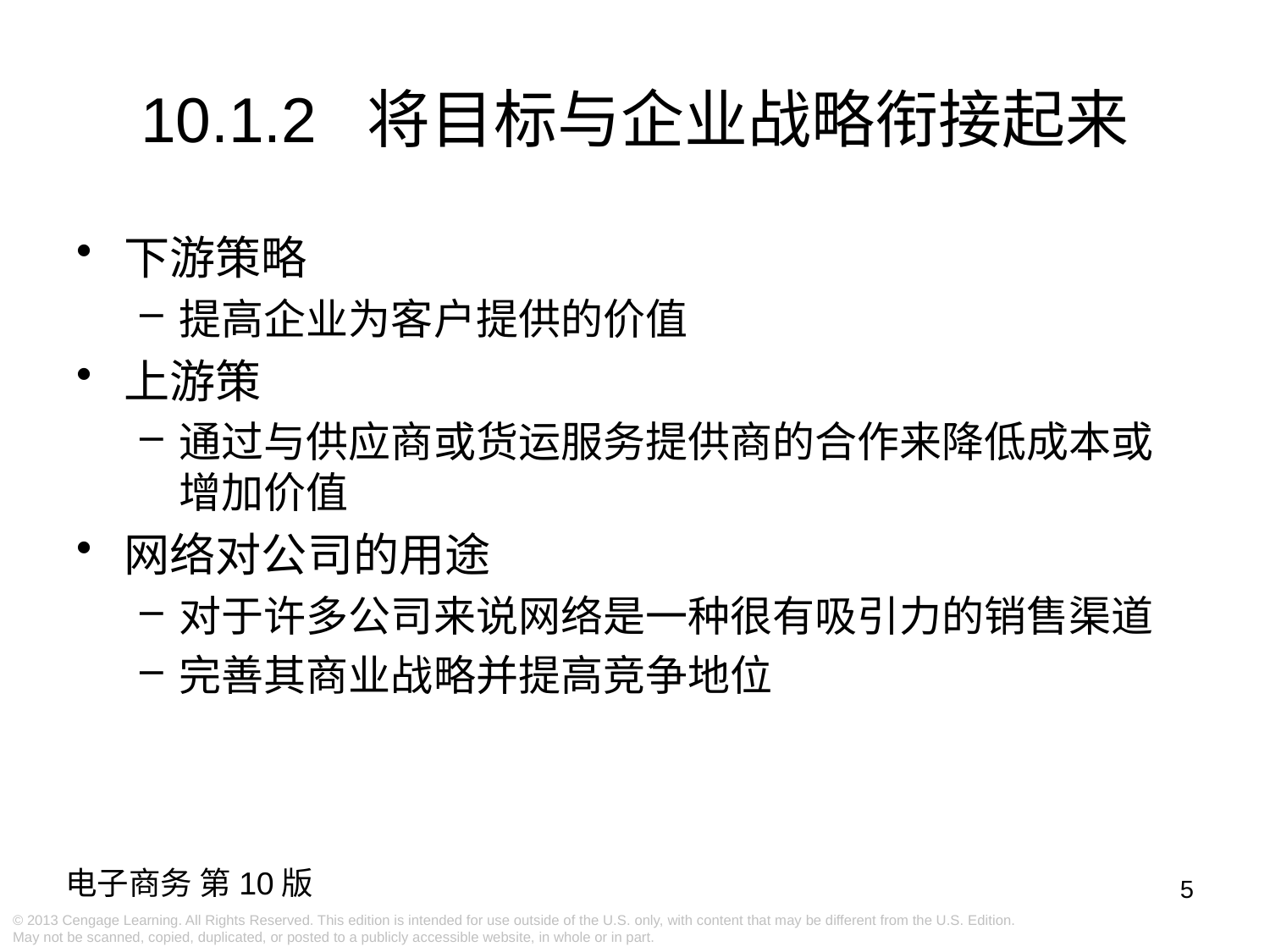

10.1.2  将目标与企业战略衔接起来
下游策略
提高企业为客户提供的价值
上游策
通过与供应商或货运服务提供商的合作来降低成本或增加价值
网络对公司的用途
对于许多公司来说网络是一种很有吸引力的销售渠道
完善其商业战略并提高竞争地位
5